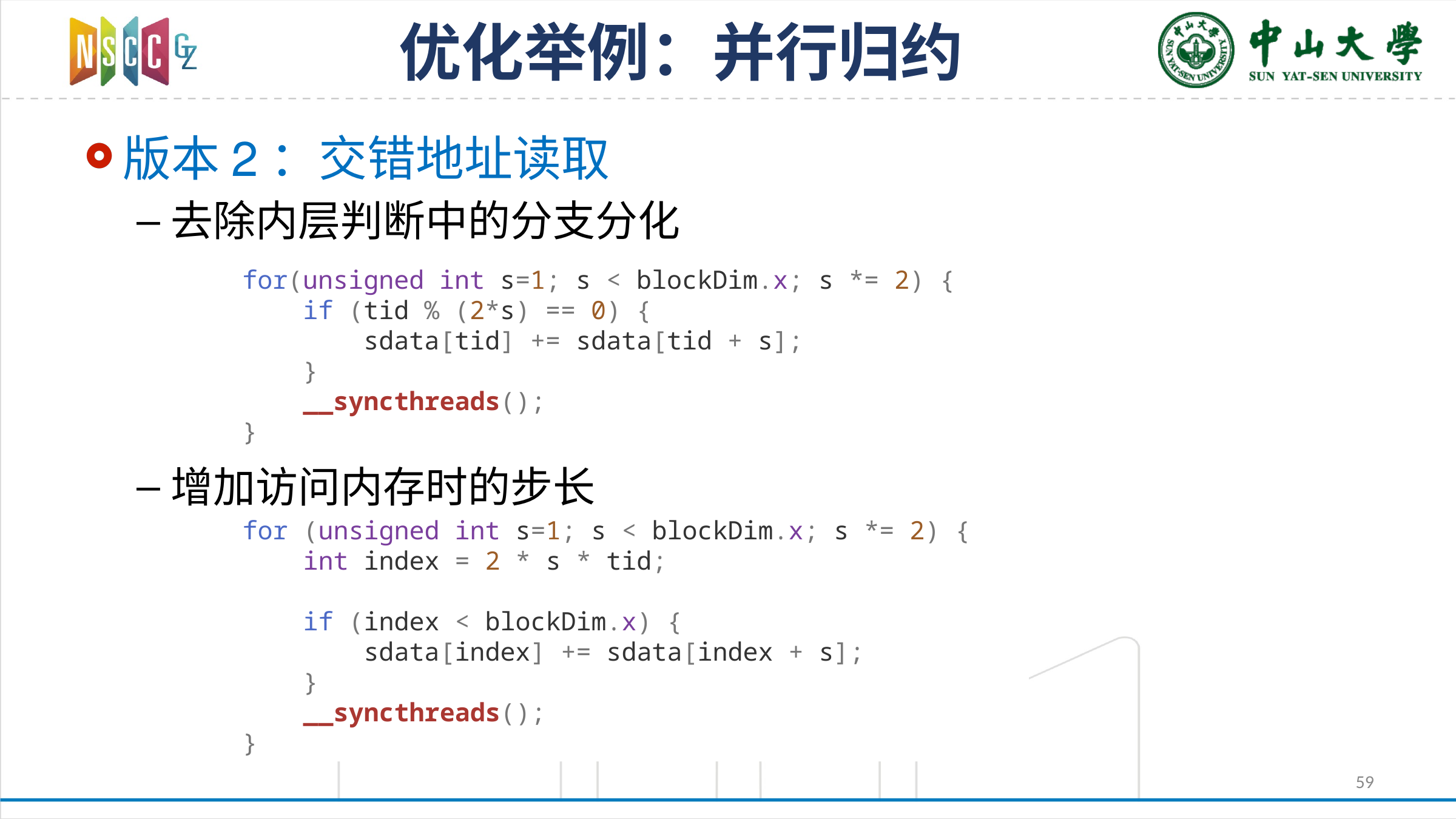

# 优化举例：并行归约
版本2：交错地址读取
去除内层判断中的分支分化

增加访问内存时的步长
    for(unsigned int s=1; s < blockDim.x; s *= 2) {
        if (tid % (2*s) == 0) {
            sdata[tid] += sdata[tid + s];
        }
        __syncthreads();
    }
for (unsigned int s=1; s < blockDim.x; s *= 2) {
    int index = 2 * s * tid;

    if (index < blockDim.x) {
        sdata[index] += sdata[index + s];
    }
    __syncthreads();
}
59